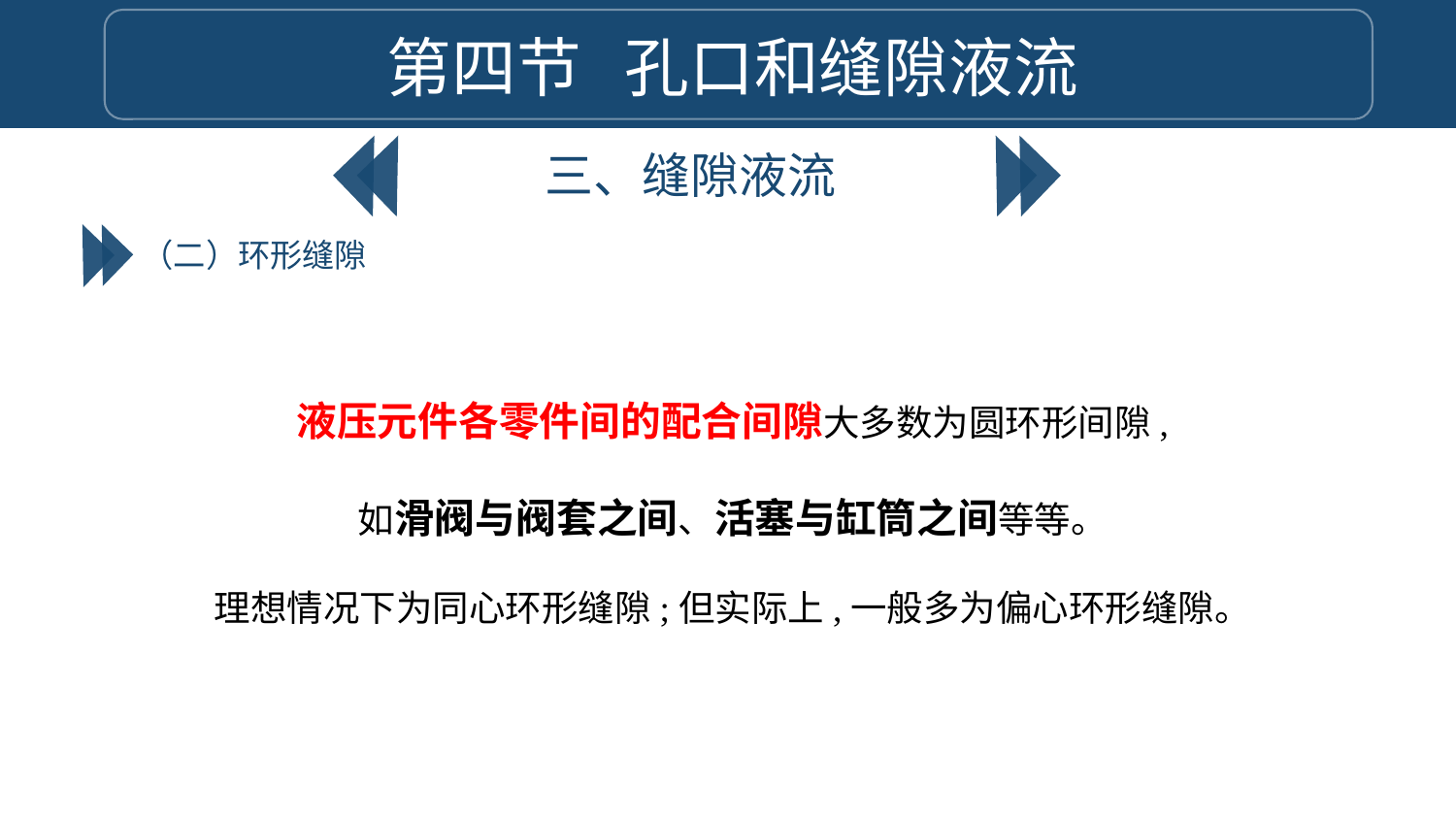

第四节   孔口和缝隙液流
三、缝隙液流

（二）环形缝隙

液压元件各零件间的配合间隙大多数为圆环形间隙,
如滑阀与阀套之间、活塞与缸筒之间等等。
理想情况下为同心环形缝隙;但实际上,一般多为偏心环形缝隙。